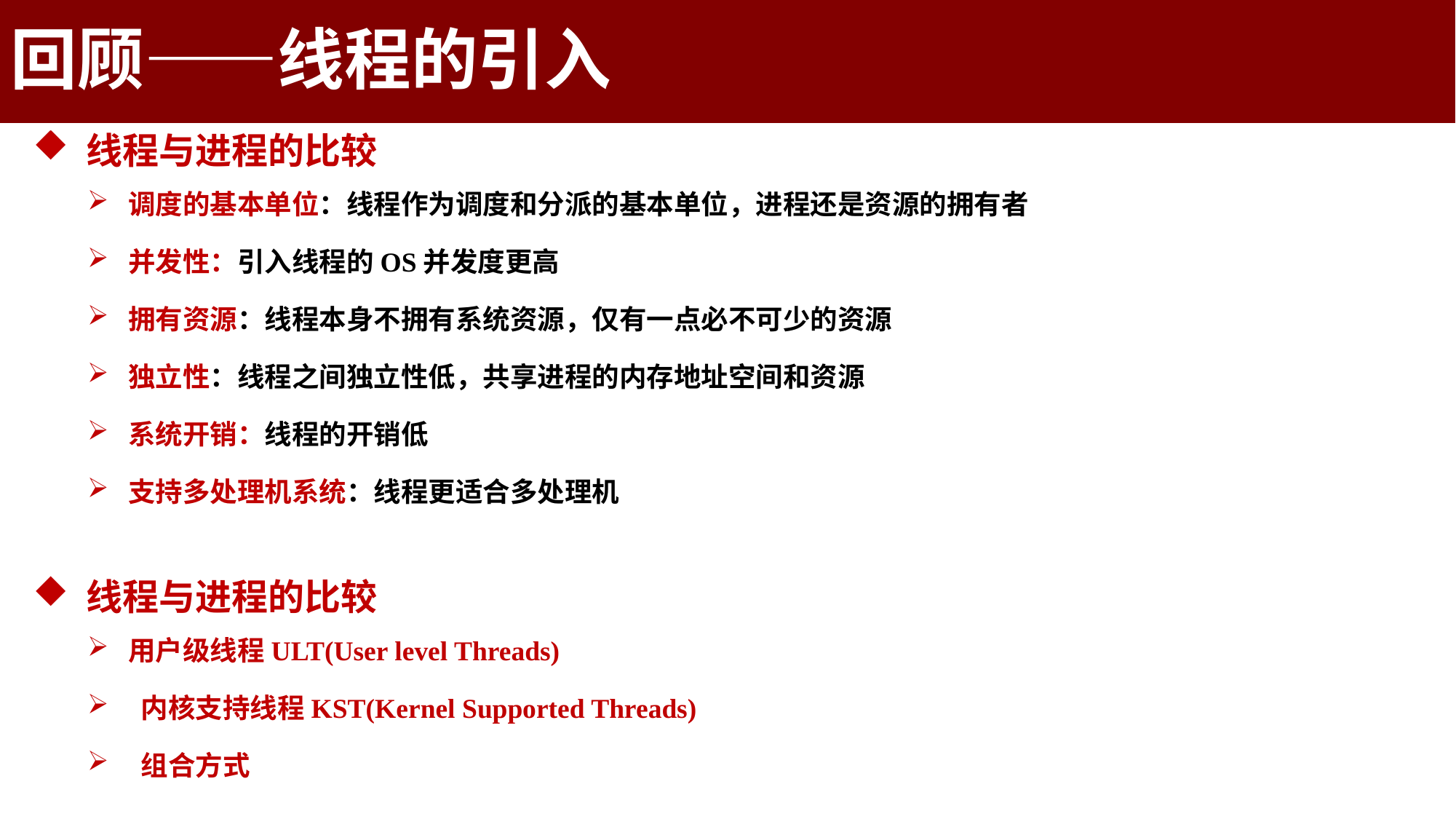

回顾——线程的引入
2.7.2 线程与进程的比较
2.7.1 线程的引入
 线程与进程的比较
调度的基本单位：线程作为调度和分派的基本单位，进程还是资源的拥有者
并发性：引入线程的OS并发度更高
拥有资源：线程本身不拥有系统资源，仅有一点必不可少的资源
独立性：线程之间独立性低，共享进程的内存地址空间和资源
系统开销：线程的开销低
支持多处理机系统：线程更适合多处理机

 线程与进程的比较
用户级线程ULT(User level Threads)
 内核支持线程KST(Kernel Supported Threads)
 组合方式